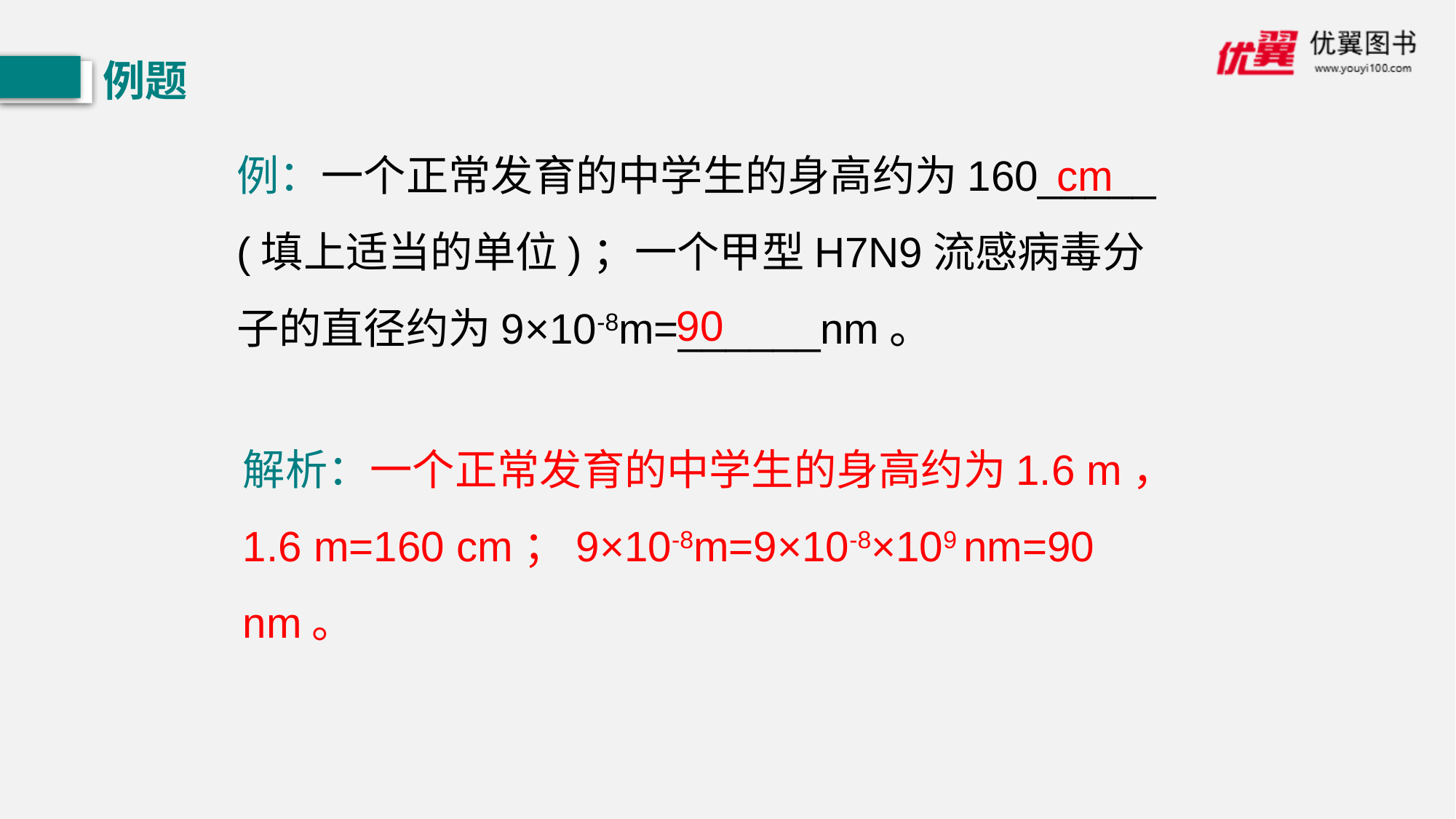

例题

例：一个正常发育的中学生的身高约为160_____
(填上适当的单位)；一个甲型H7N9流感病毒分子的直径约为9×10-8m=______nm。
cm
90
解析：一个正常发育的中学生的身高约为1.6 m，
1.6 m=160 cm；9×10-8m=9×10-8×109 nm=90 nm。